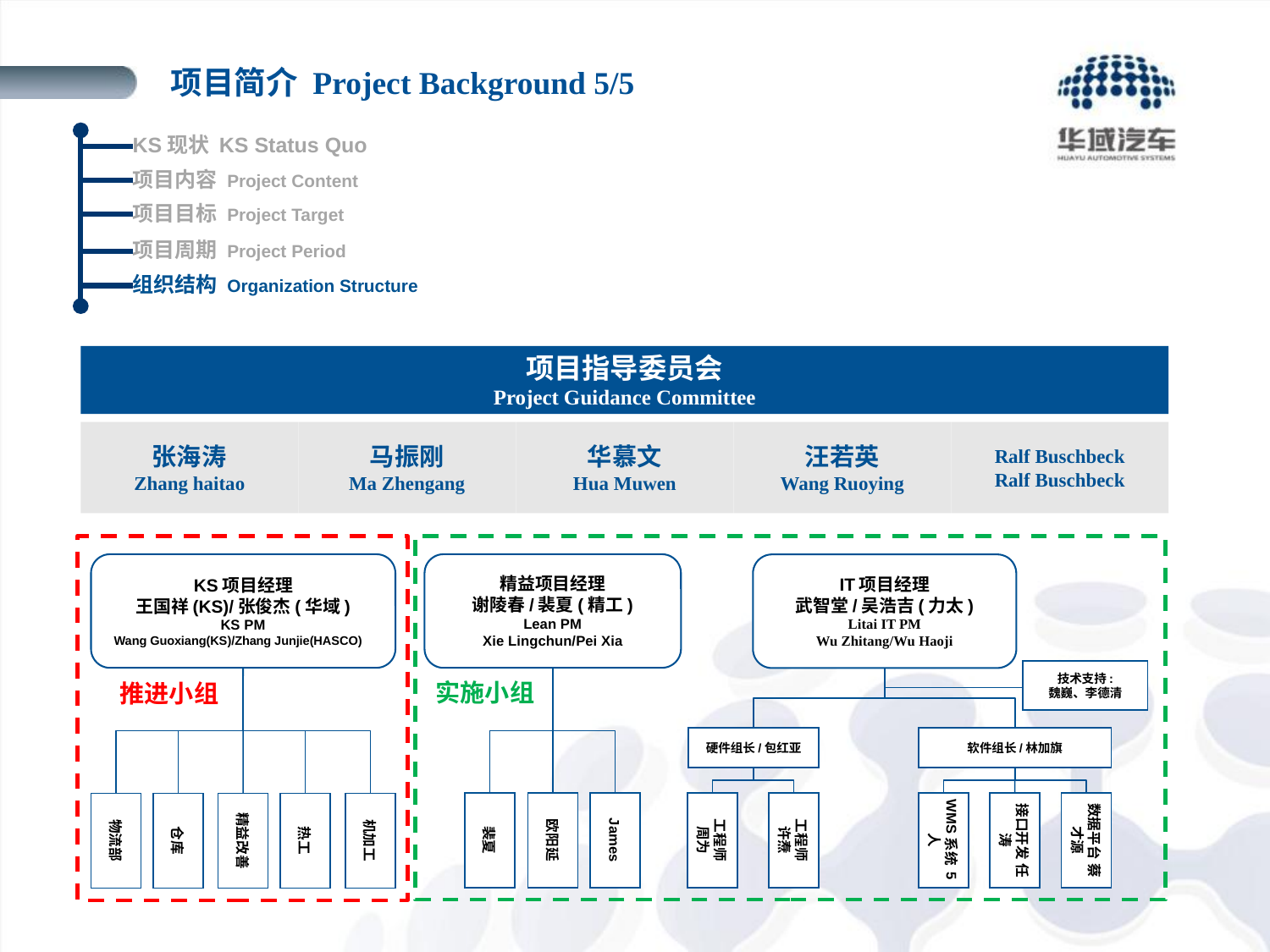

项目简介 Project Background 5/5
KS现状 KS Status Quo
项目内容 Project Content
项目目标 Project Target
项目周期 Project Period
组织结构 Organization Structure
项目指导委员会
Project Guidance Committee
张海涛
Zhang haitao
马振刚
Ma Zhengang
华慕文
Hua Muwen
汪若英
Wang Ruoying
Ralf Buschbeck
Ralf Buschbeck

KS项目经理
王国祥(KS)/张俊杰(华域)
KS PM
Wang Guoxiang(KS)/Zhang Junjie(HASCO)
推进小组
物流部
仓库
精益改善
热工
机加工

精益项目经理
谢陵春/裴夏(精工)
Lean PM
Xie Lingchun/Pei Xia
IT项目经理
武智堂/吴浩吉(力太)
Litai IT PM
Wu Zhitang/Wu Haoji
技术支持:
魏巍、李德清
实施小组
硬件组长/包红亚
软件组长/林加旗
裴夏
欧阳延
James
工程师
周为
工程师
许焘
WMS系统 5人
数据平台 蔡才源
接口开发 任涛